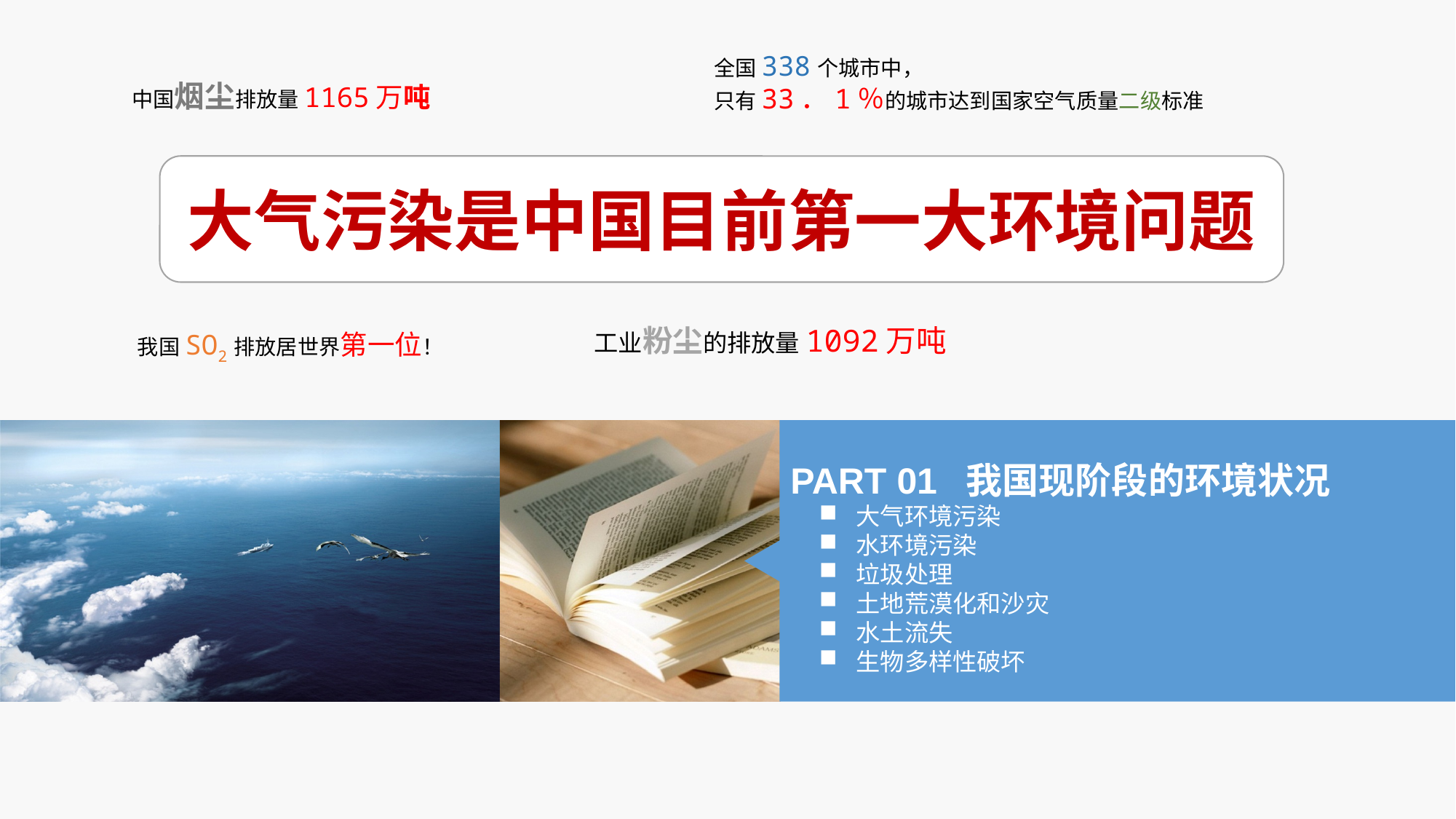

全国338个城市中，
只有33．1％的城市达到国家空气质量二级标准
中国烟尘排放量1165万吨
大气污染是中国目前第一大环境问题
工业粉尘的排放量1092万吨
我国SO2排放居世界第一位！

PART 01  我国现阶段的环境状况
 大气环境污染
 水环境污染
 垃圾处理
 土地荒漠化和沙灾
 水土流失
 生物多样性破坏